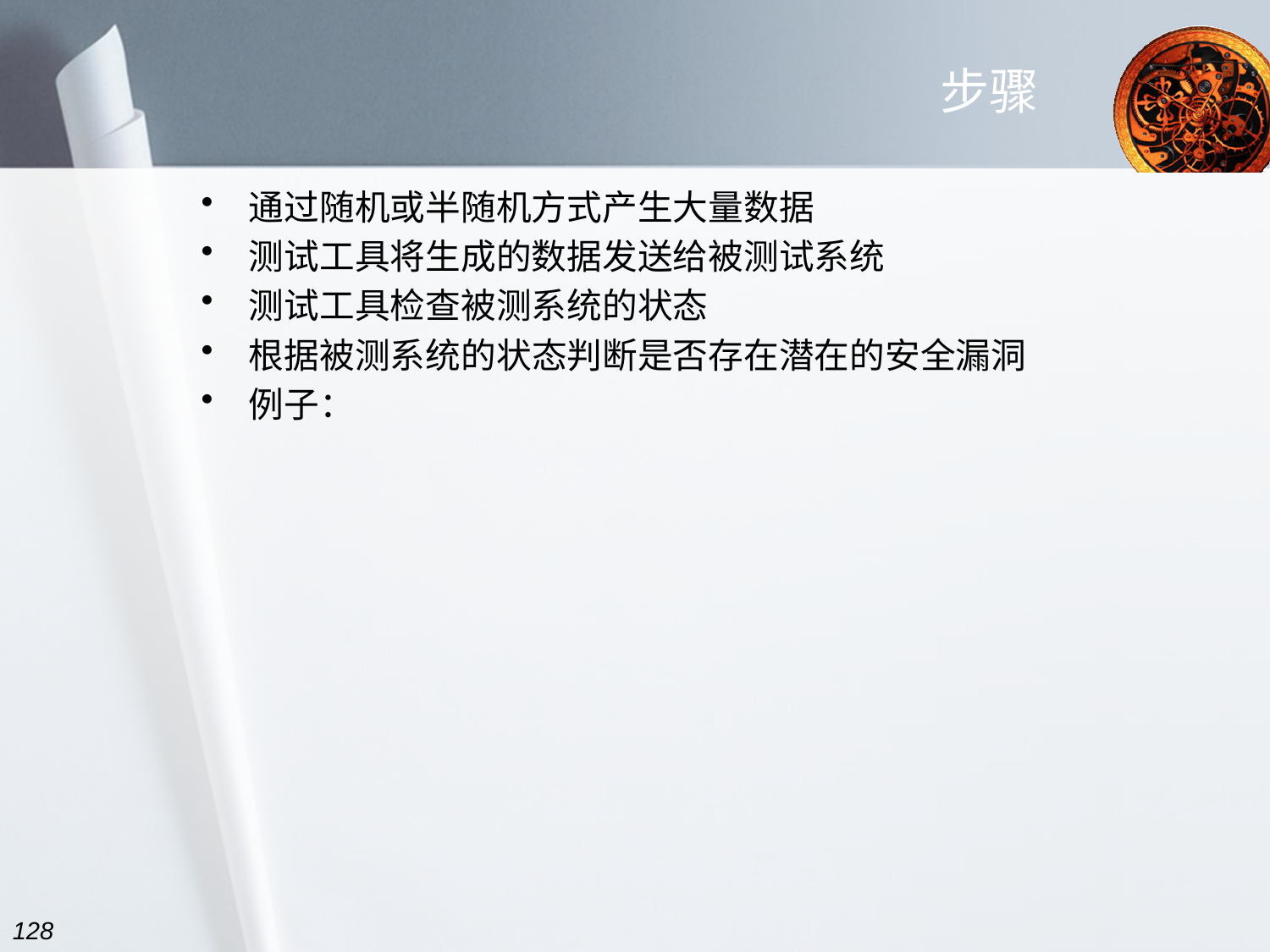

# 步骤
通过随机或半随机方式产生大量数据
测试工具将生成的数据发送给被测试系统
测试工具检查被测系统的状态
根据被测系统的状态判断是否存在潜在的安全漏洞
例子：
128